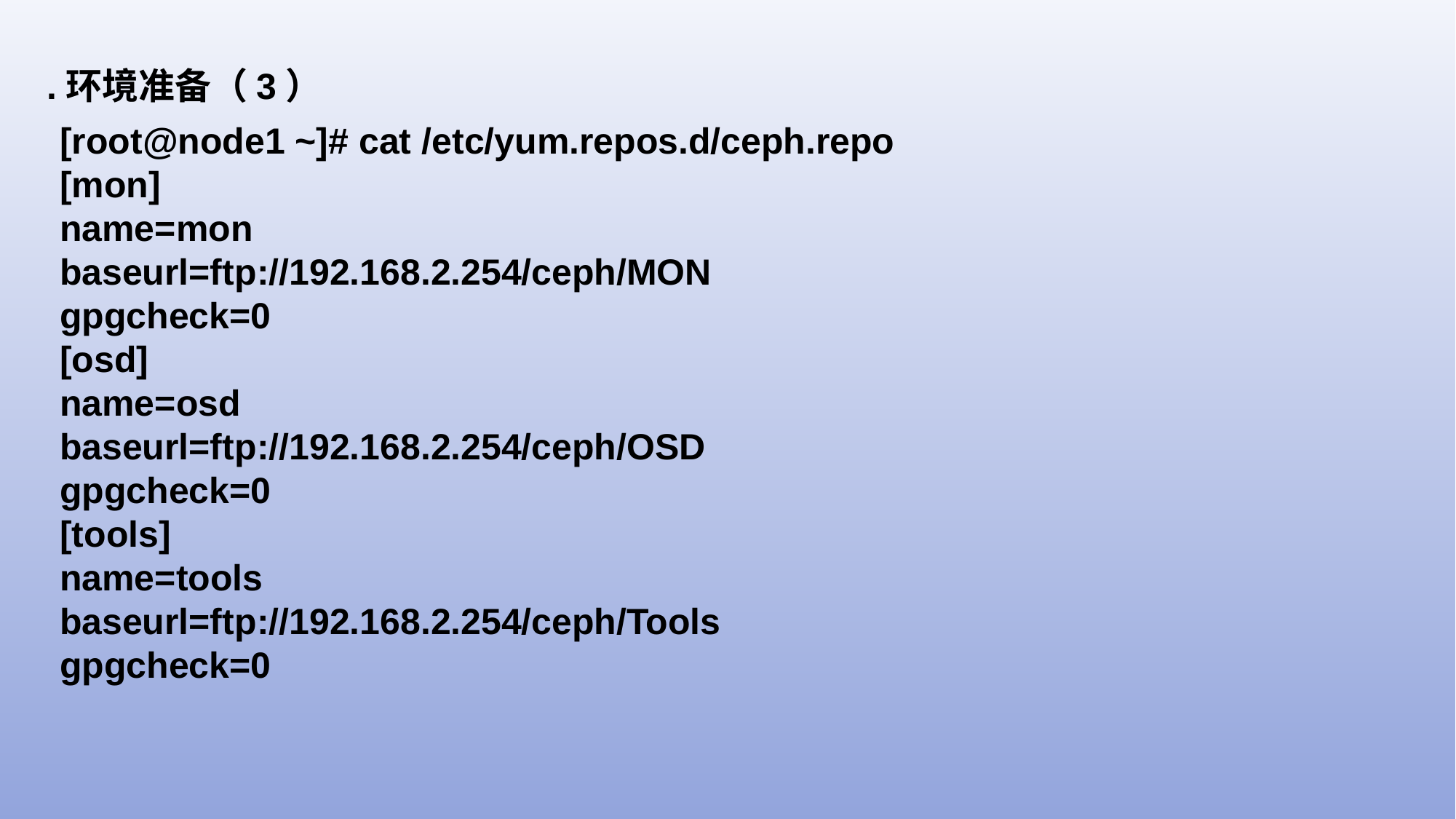

.环境准备（3）
[root@node1 ~]# cat /etc/yum.repos.d/ceph.repo
[mon]
name=mon
baseurl=ftp://192.168.2.254/ceph/MON
gpgcheck=0
[osd]
name=osd
baseurl=ftp://192.168.2.254/ceph/OSD
gpgcheck=0
[tools]
name=tools
baseurl=ftp://192.168.2.254/ceph/Tools
gpgcheck=0